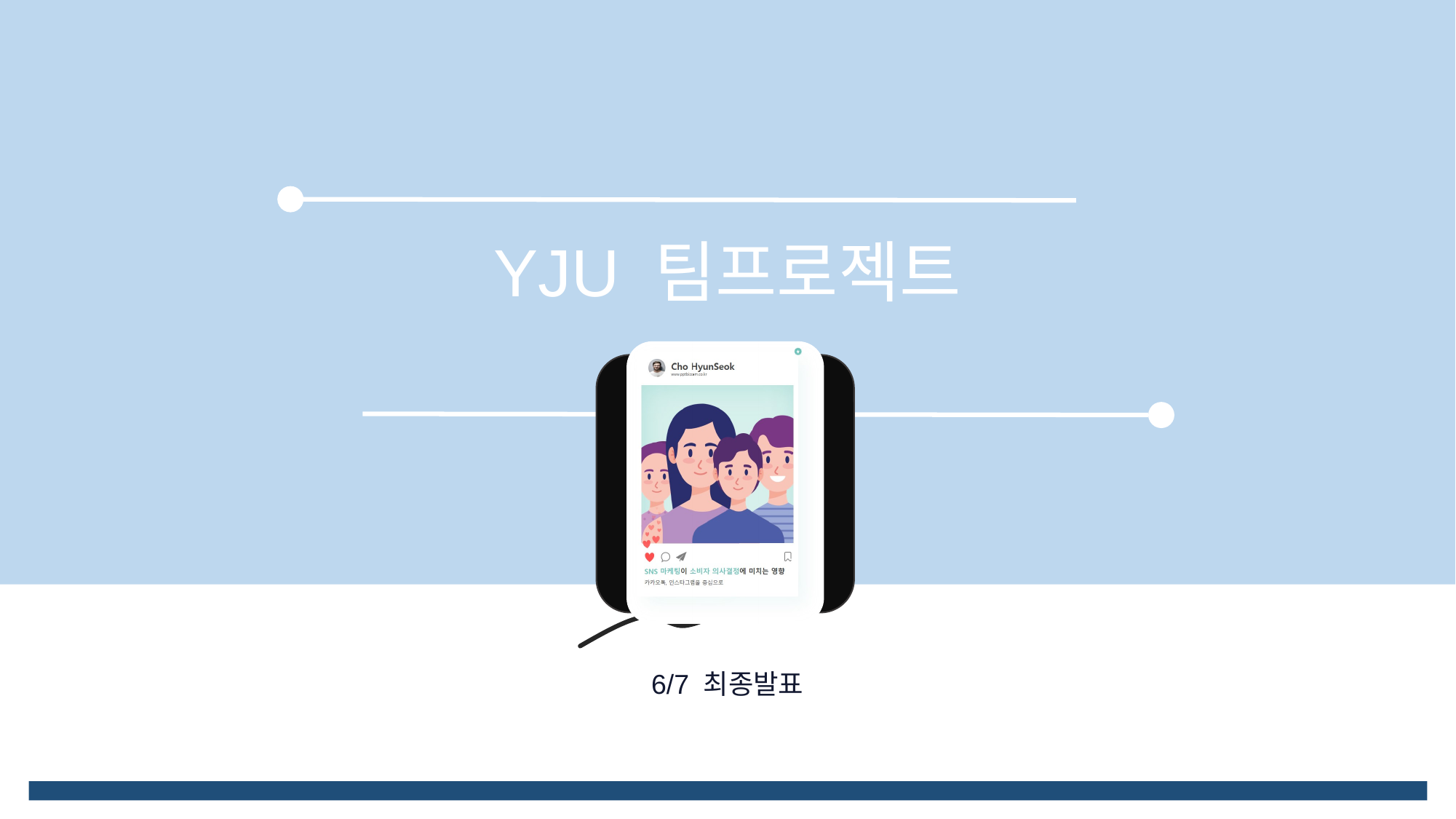

YJU 팀프로젝트
Undefined조

PAGE
01

6/7 최종발표